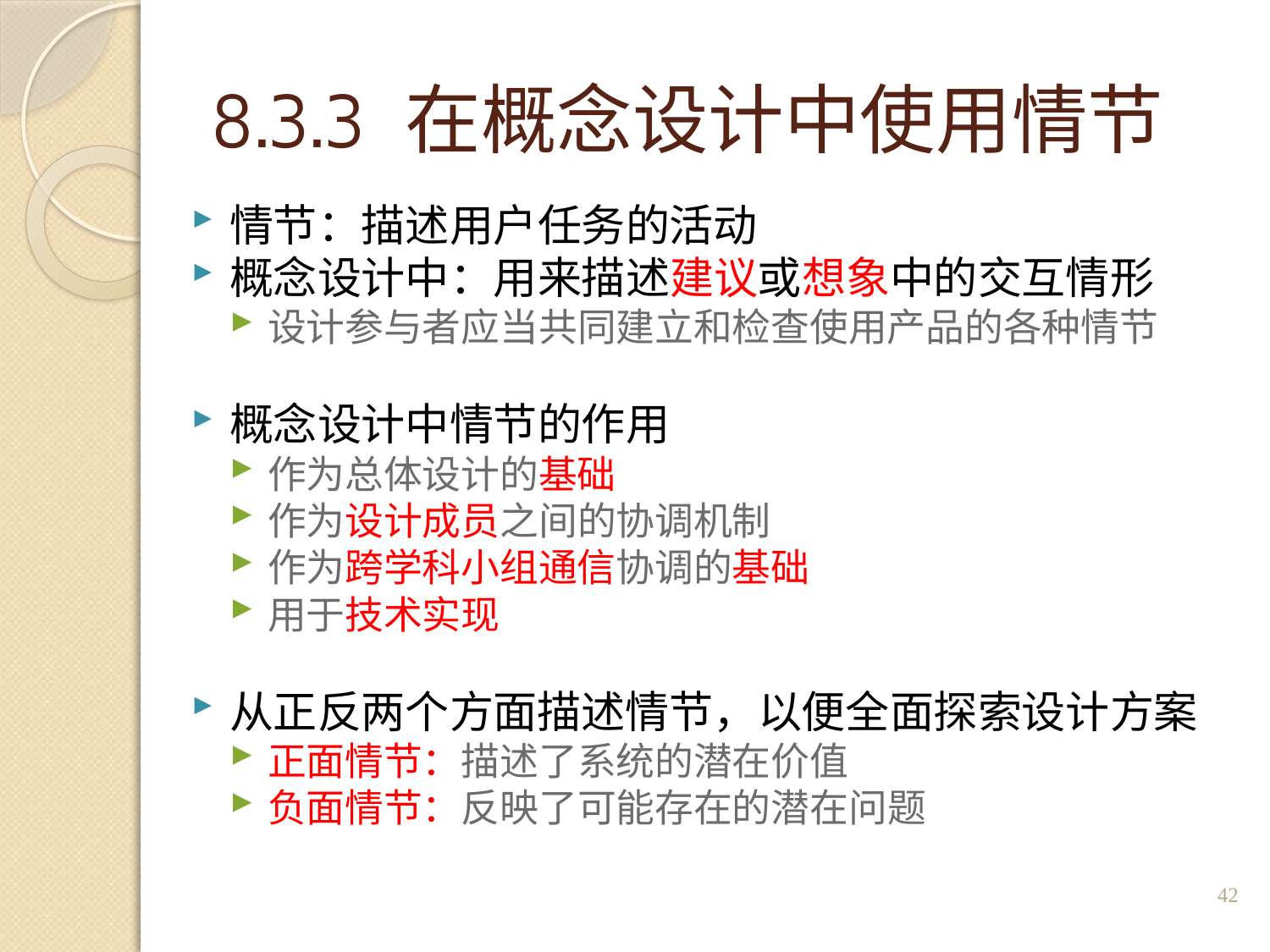

# 8.3.3 在概念设计中使用情节
情节：描述用户任务的活动
概念设计中：用来描述建议或想象中的交互情形
设计参与者应当共同建立和检查使用产品的各种情节

概念设计中情节的作用
作为总体设计的基础
作为设计成员之间的协调机制
作为跨学科小组通信协调的基础
用于技术实现

从正反两个方面描述情节，以便全面探索设计方案
正面情节：描述了系统的潜在价值
负面情节：反映了可能存在的潜在问题
42